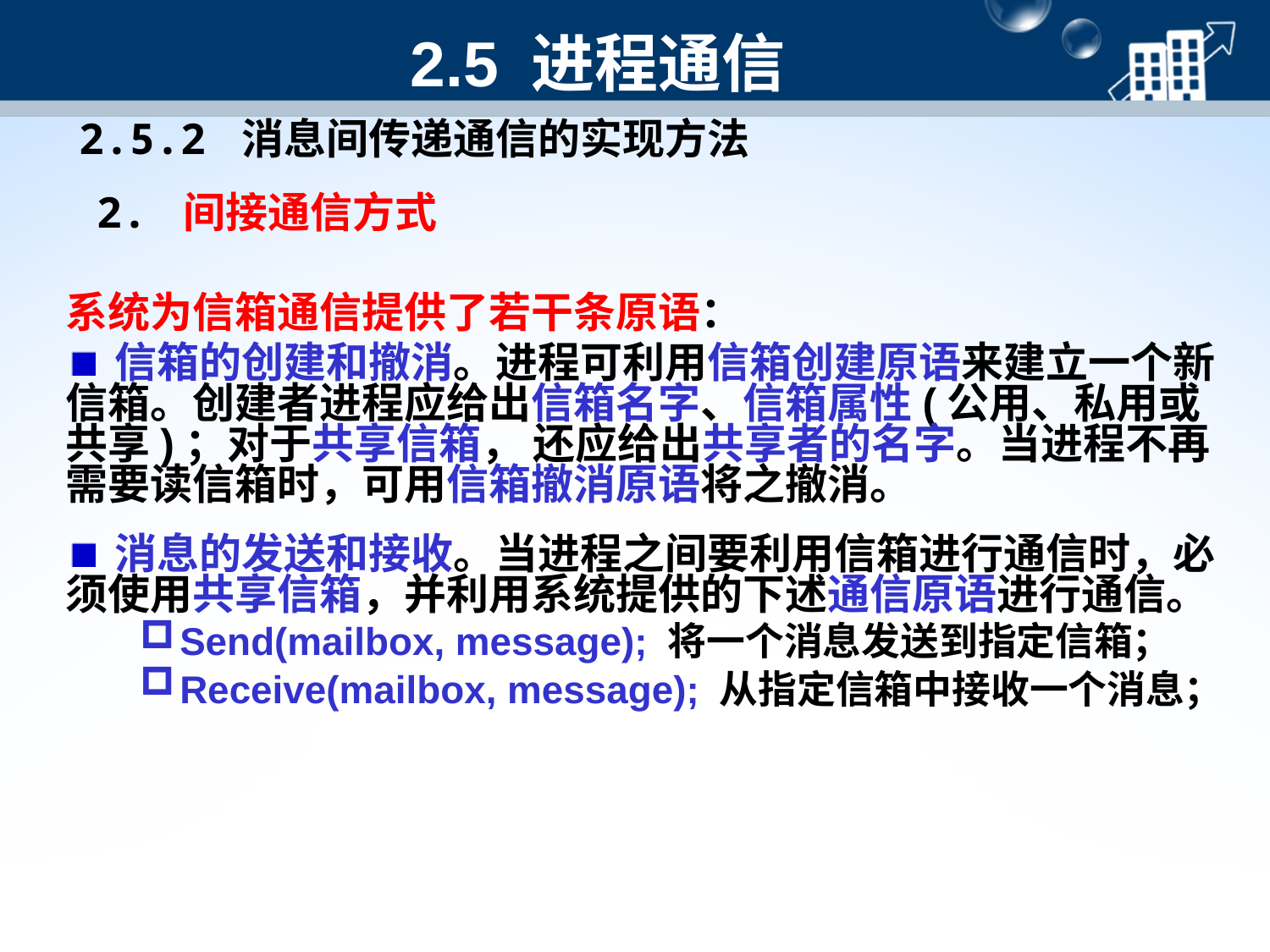

# 2.5 进程通信
2.5.2 消息间传递通信的实现方法
2. 间接通信方式
系统为信箱通信提供了若干条原语：
 信箱的创建和撤消。进程可利用信箱创建原语来建立一个新信箱。创建者进程应给出信箱名字、信箱属性(公用、私用或共享)；对于共享信箱， 还应给出共享者的名字。当进程不再需要读信箱时，可用信箱撤消原语将之撤消。

 消息的发送和接收。当进程之间要利用信箱进行通信时，必须使用共享信箱，并利用系统提供的下述通信原语进行通信。
Send(mailbox, message); 将一个消息发送到指定信箱；
Receive(mailbox, message); 从指定信箱中接收一个消息；